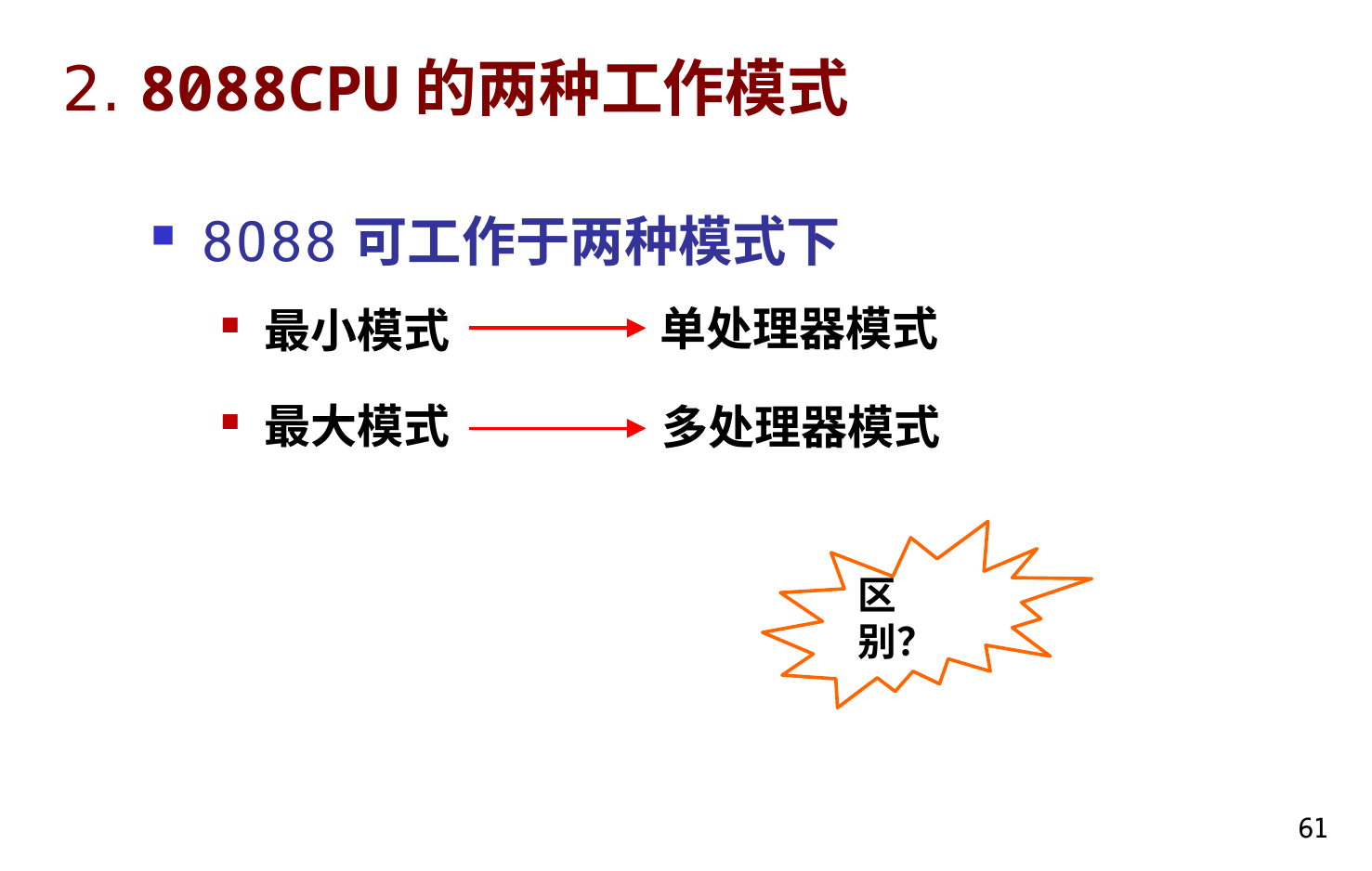

# 2. 8088CPU的两种工作模式
8088可工作于两种模式下
最小模式
最大模式
单处理器模式
多处理器模式
区别？
61